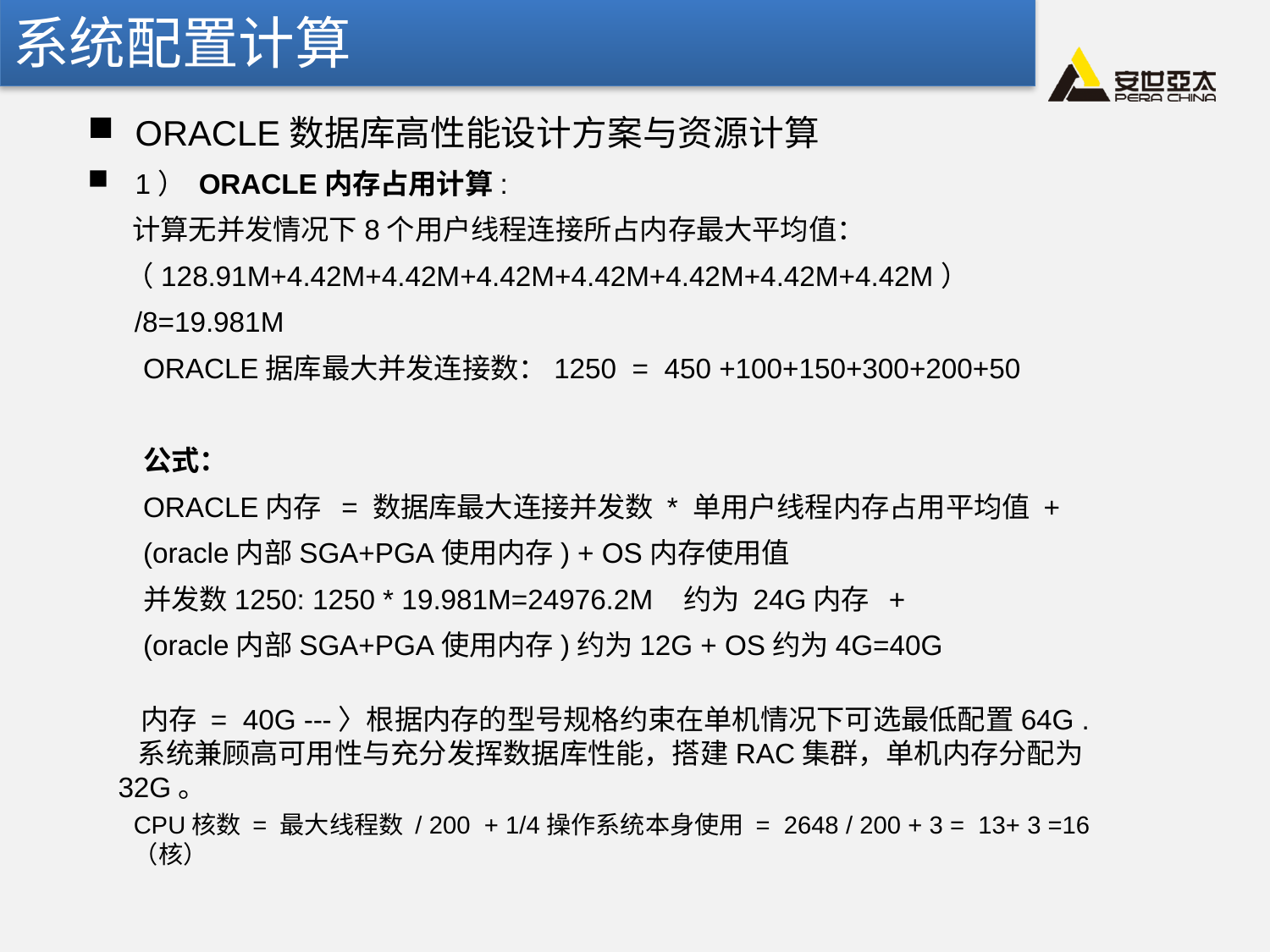

系统配置计算
ORACLE数据库高性能设计方案与资源计算
1） ORACLE内存占用计算:
      计算无并发情况下8个用户线程连接所占内存最大平均值：
     （128.91M+4.42M+4.42M+4.42M+4.42M+4.42M+4.42M+4.42M）
      /8=19.981M
ORACLE据库最大并发连接数：1250  =  450 +100+150+300+200+50

公式：
ORACLE内存  = 数据库最大连接并发数 * 单用户线程内存占用平均值 +
(oracle内部SGA+PGA使用内存) + OS内存使用值
并发数1250: 1250 * 19.981M=24976.2M   约为 24G内存  +
(oracle内部SGA+PGA使用内存)约为12G + OS约为4G=40G
   内存 =  40G ---〉根据内存的型号规格约束在单机情况下可选最低配置64G .
  系统兼顾高可用性与充分发挥数据库性能，搭建RAC集群，单机内存分配为32G。
CPU核数 = 最大线程数 / 200  + 1/4操作系统本身使用 =  2648 / 200 + 3 =  13+ 3 =16（核）